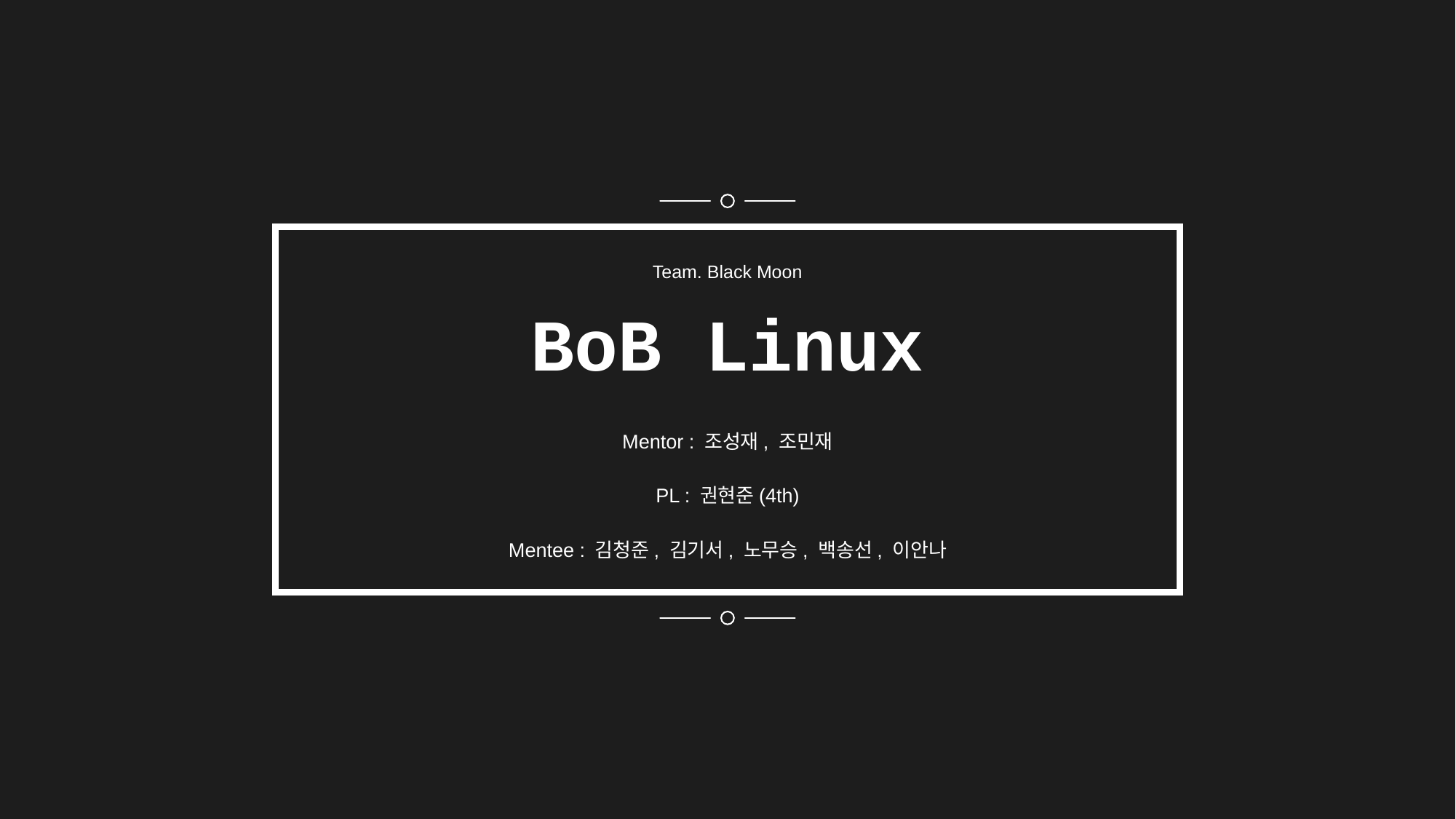

Team. Black Moon
BoB Linux
Mentor : 조성재, 조민재

PL : 권현준(4th)

Mentee : 김청준, 김기서, 노무승, 백송선, 이안나